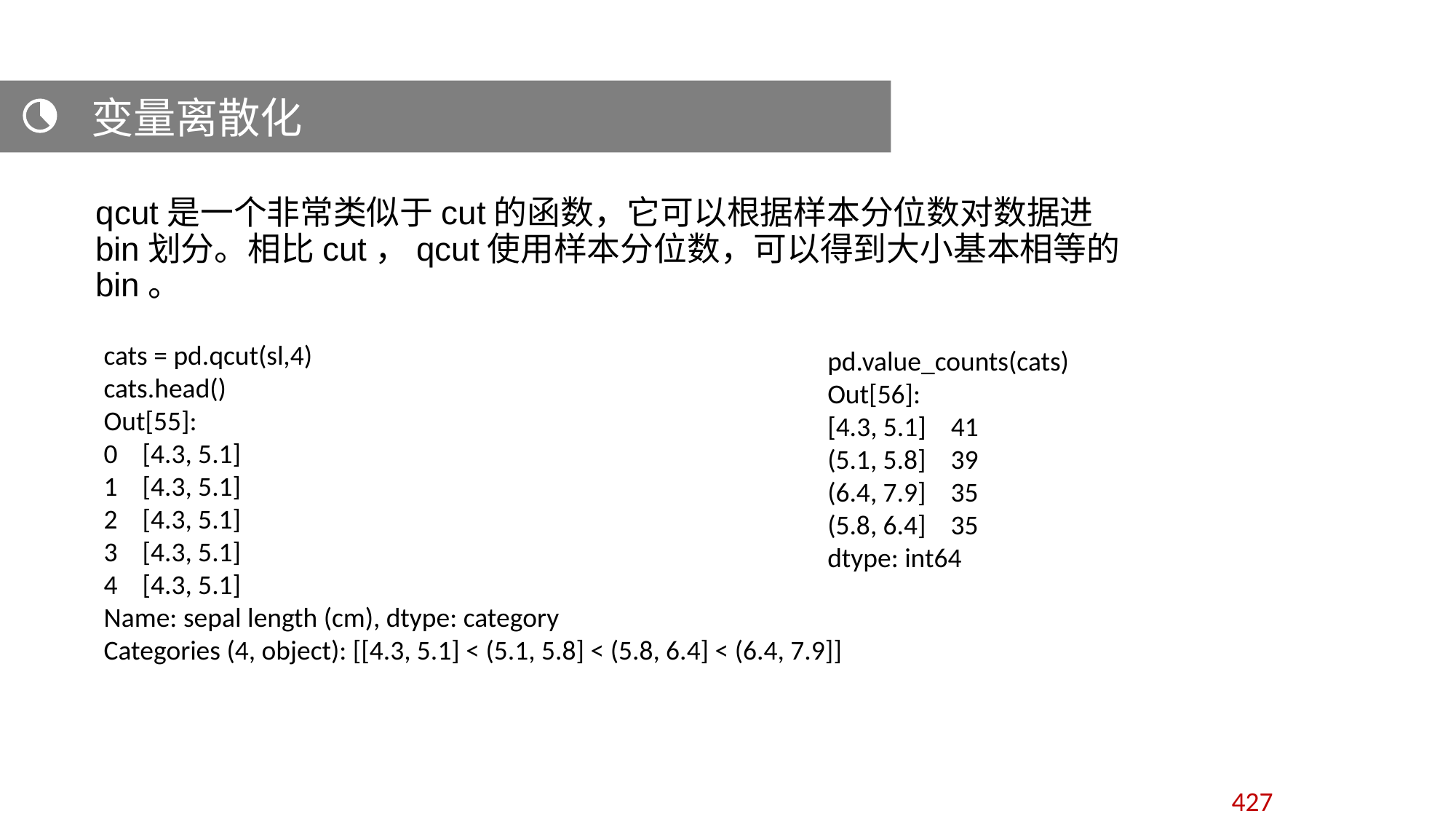

变量离散化

   qcut是一个非常类似于cut的函数，它可以根据样本分位数对数据进bin划分。相比cut，qcut使用样本分位数，可以得到大小基本相等的bin。

cats = pd.qcut(sl,4)
cats.head()
Out[55]:
0    [4.3, 5.1]
1    [4.3, 5.1]
2    [4.3, 5.1]
3    [4.3, 5.1]
4    [4.3, 5.1]
Name: sepal length (cm), dtype: category
Categories (4, object): [[4.3, 5.1] < (5.1, 5.8] < (5.8, 6.4] < (6.4, 7.9]]
pd.value_counts(cats)
Out[56]:
[4.3, 5.1]    41
(5.1, 5.8]    39
(6.4, 7.9]    35
(5.8, 6.4]    35
dtype: int64

427